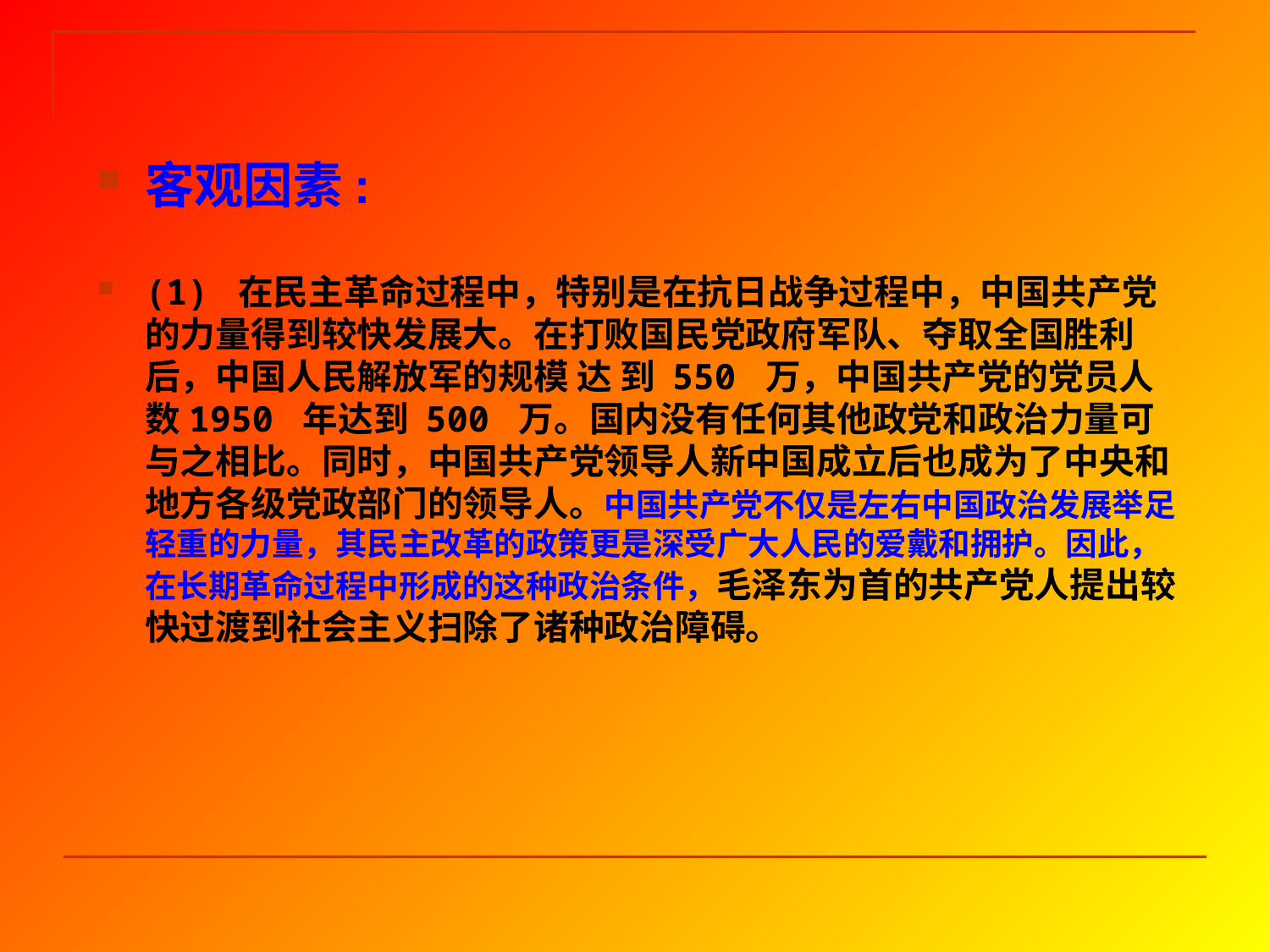

客观因素:

(1) 在民主革命过程中，特别是在抗日战争过程中，中国共产党的力量得到较快发展大。在打败国民党政府军队、夺取全国胜利后，中国人民解放军的规模 达 到 550 万，中国共产党的党员人数1950 年达到 500 万。国内没有任何其他政党和政治力量可与之相比。同时，中国共产党领导人新中国成立后也成为了中央和地方各级党政部门的领导人。中国共产党不仅是左右中国政治发展举足轻重的力量，其民主改革的政策更是深受广大人民的爱戴和拥护。因此，在长期革命过程中形成的这种政治条件，毛泽东为首的共产党人提出较快过渡到社会主义扫除了诸种政治障碍。